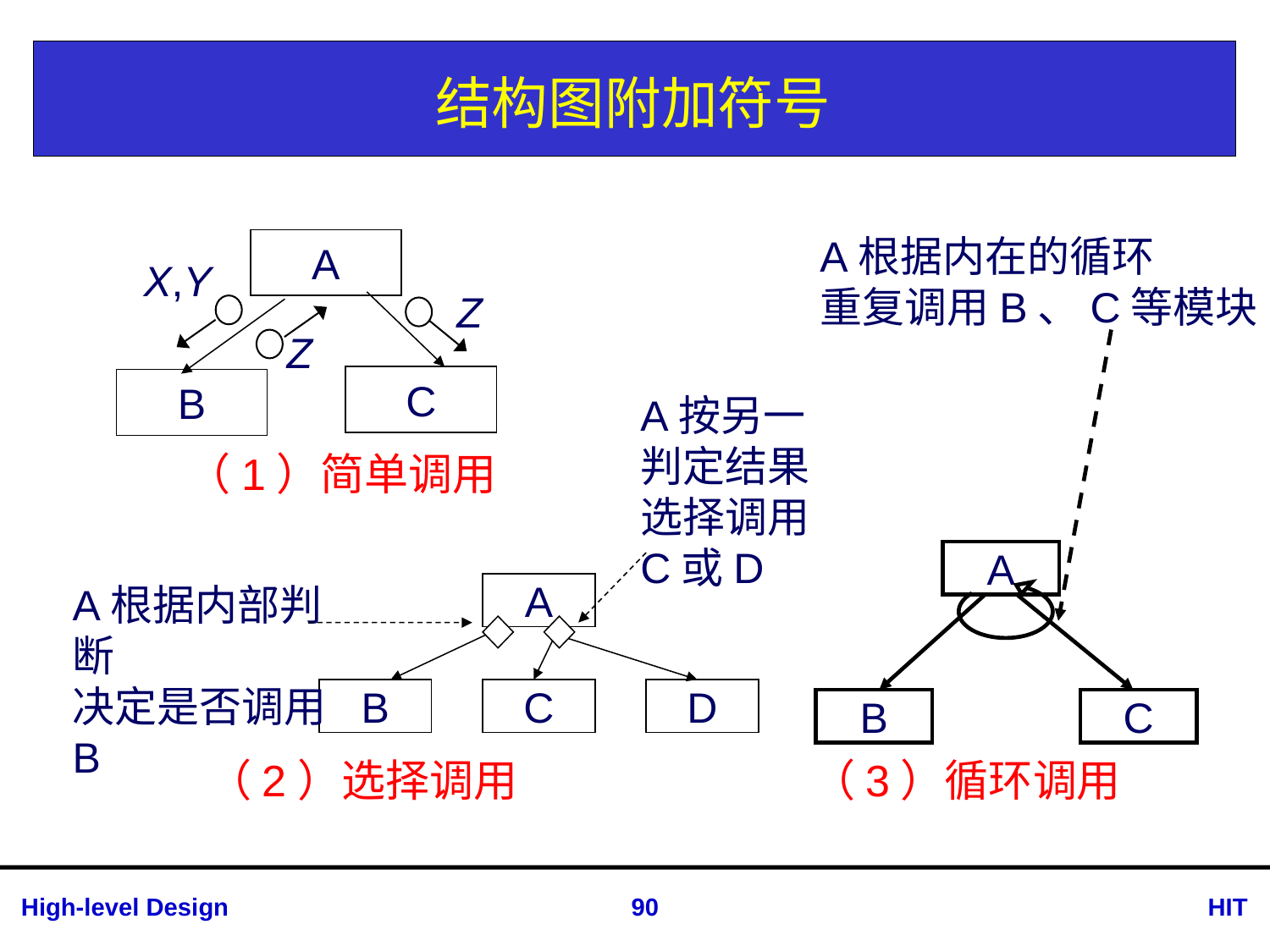

# 结构图附加符号
A根据内在的循环
重复调用B、C等模块
A
X,Y
Z

Z

C
B

A按另一
判定结果
选择调用
C或D

A根据内部判断
决定是否调用B
A

B
C
D

（1）简单调用
A

B
C
（2）选择调用
（3）循环调用